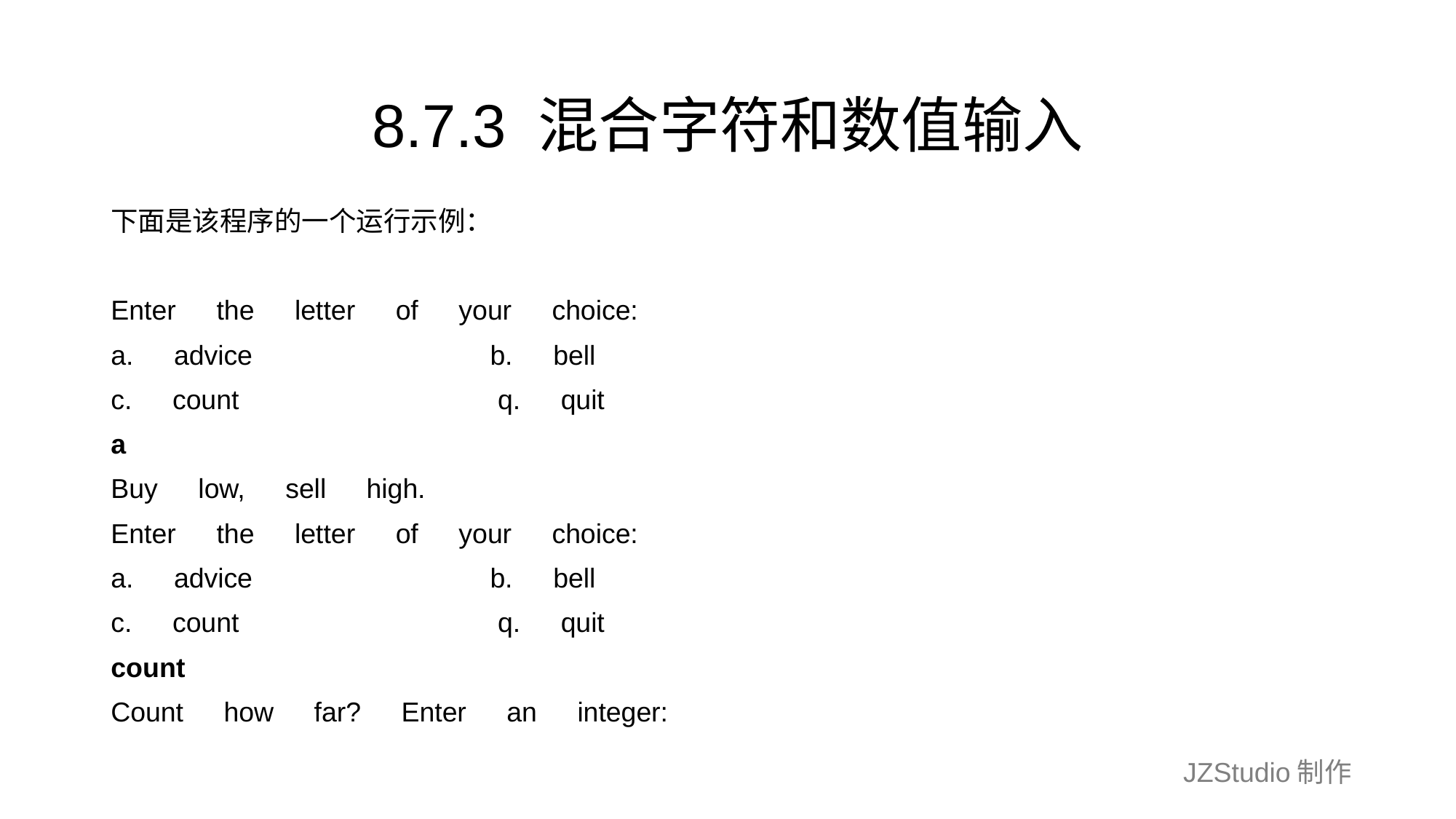

# 8.7.3 混合字符和数值输入
下面是该程序的一个运行示例：

Enter　the　letter　of　your　choice:
a.　advice　　　　　　　　 b.　bell
c.　count　　　　　　　　　q.　quit
a
Buy　low,　sell　high.
Enter　the　letter　of　your　choice:
a.　advice　　　　　　　　 b.　bell
c.　count　　　　　　　　　q.　quit
count
Count　how　far?　Enter　an　integer: